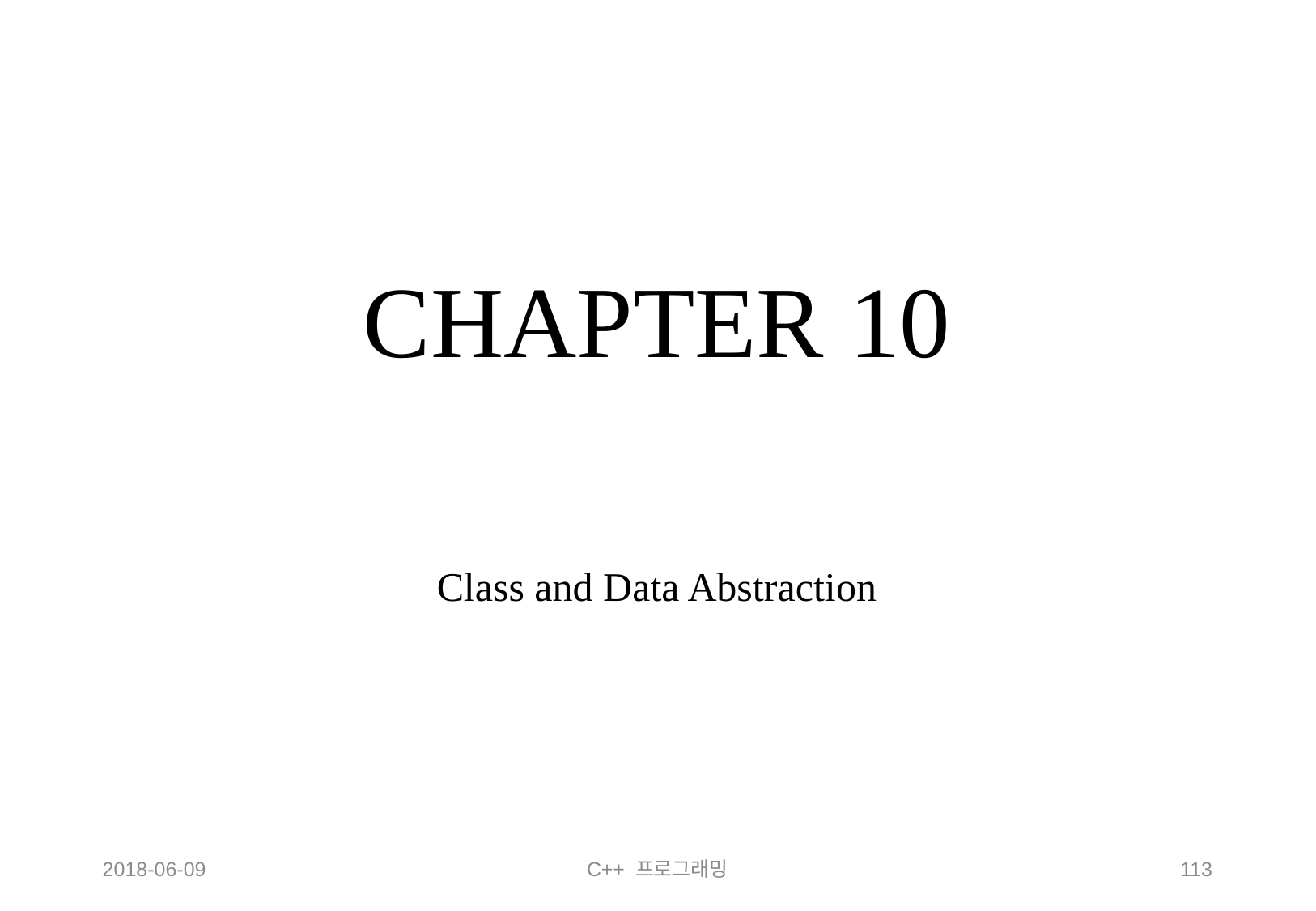

# CHAPTER 10
Class and Data Abstraction
2018-06-09
C++ 프로그래밍
113